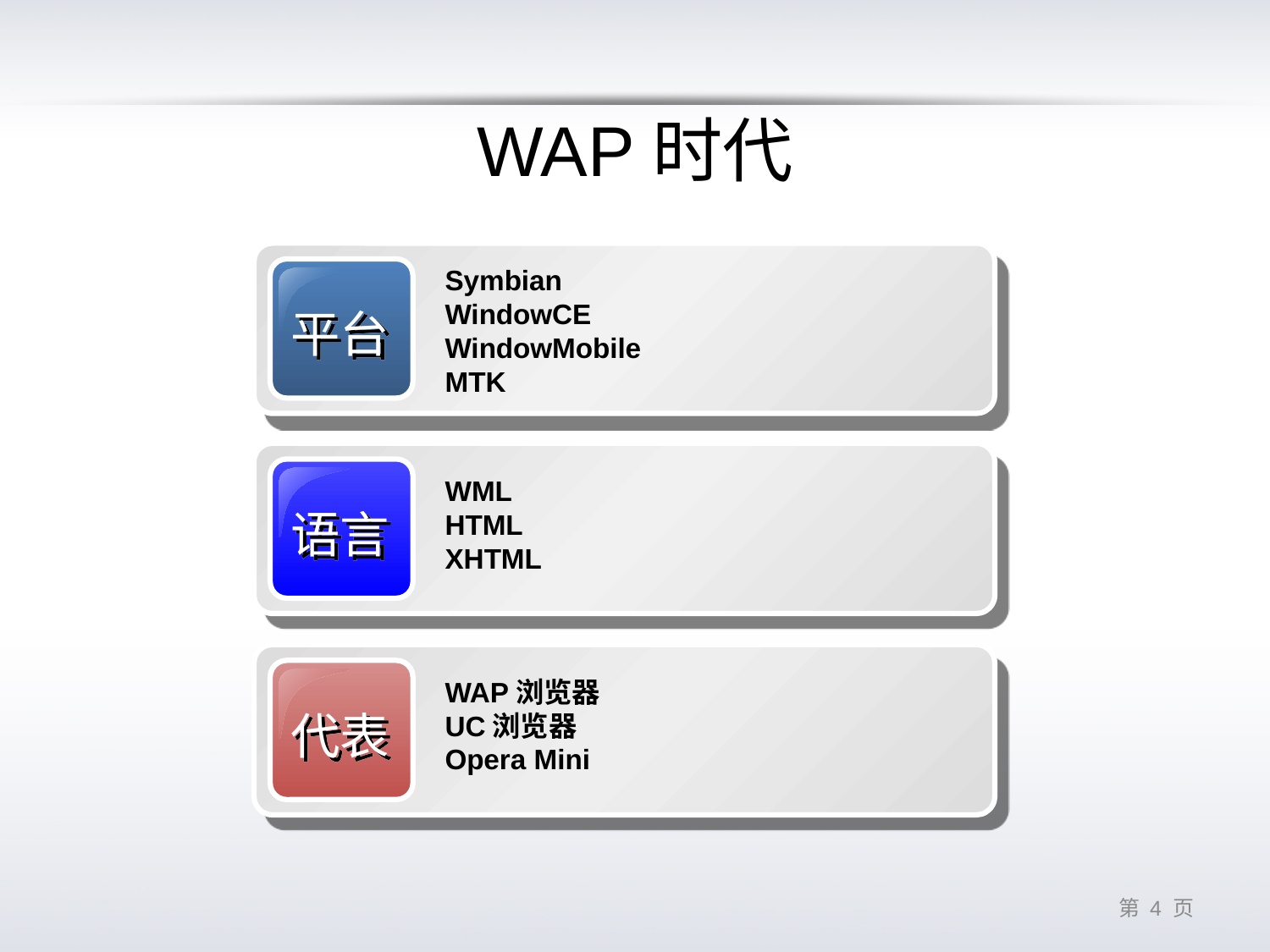

# WAP时代

Symbian
WindowCE
WindowMobile
MTK

平台

语言
WML
HTML
XHTML

代表
WAP浏览器
UC浏览器
Opera Mini
第 4 页